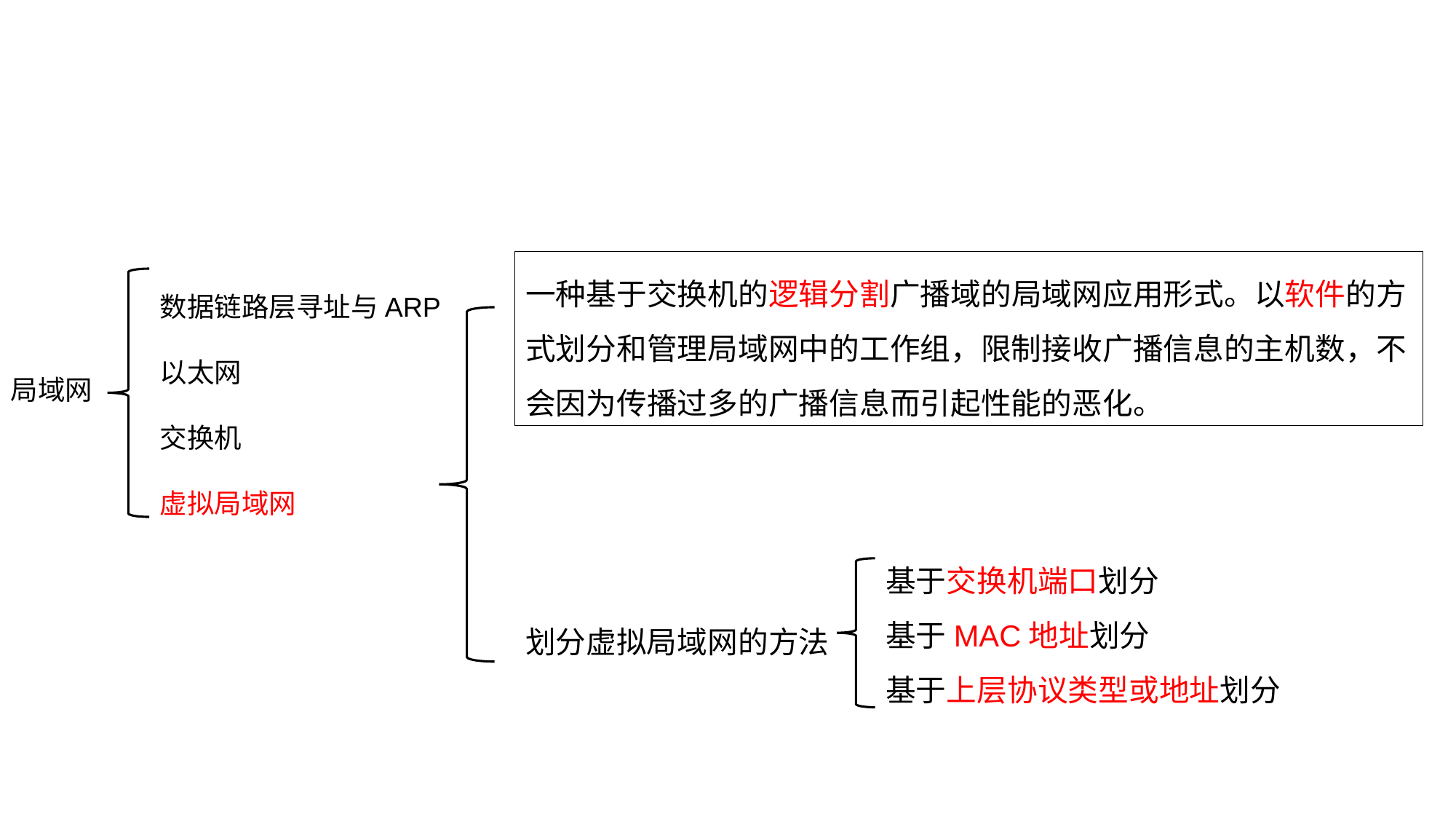

数据链路层寻址与ARP
以太网
交换机
虚拟局域网
一种基于交换机的逻辑分割广播域的局域网应用形式。以软件的方式划分和管理局域网中的工作组，限制接收广播信息的主机数，不会因为传播过多的广播信息而引起性能的恶化。

局域网
基于交换机端口划分
基于MAC地址划分
基于上层协议类型或地址划分

划分虚拟局域网的方法